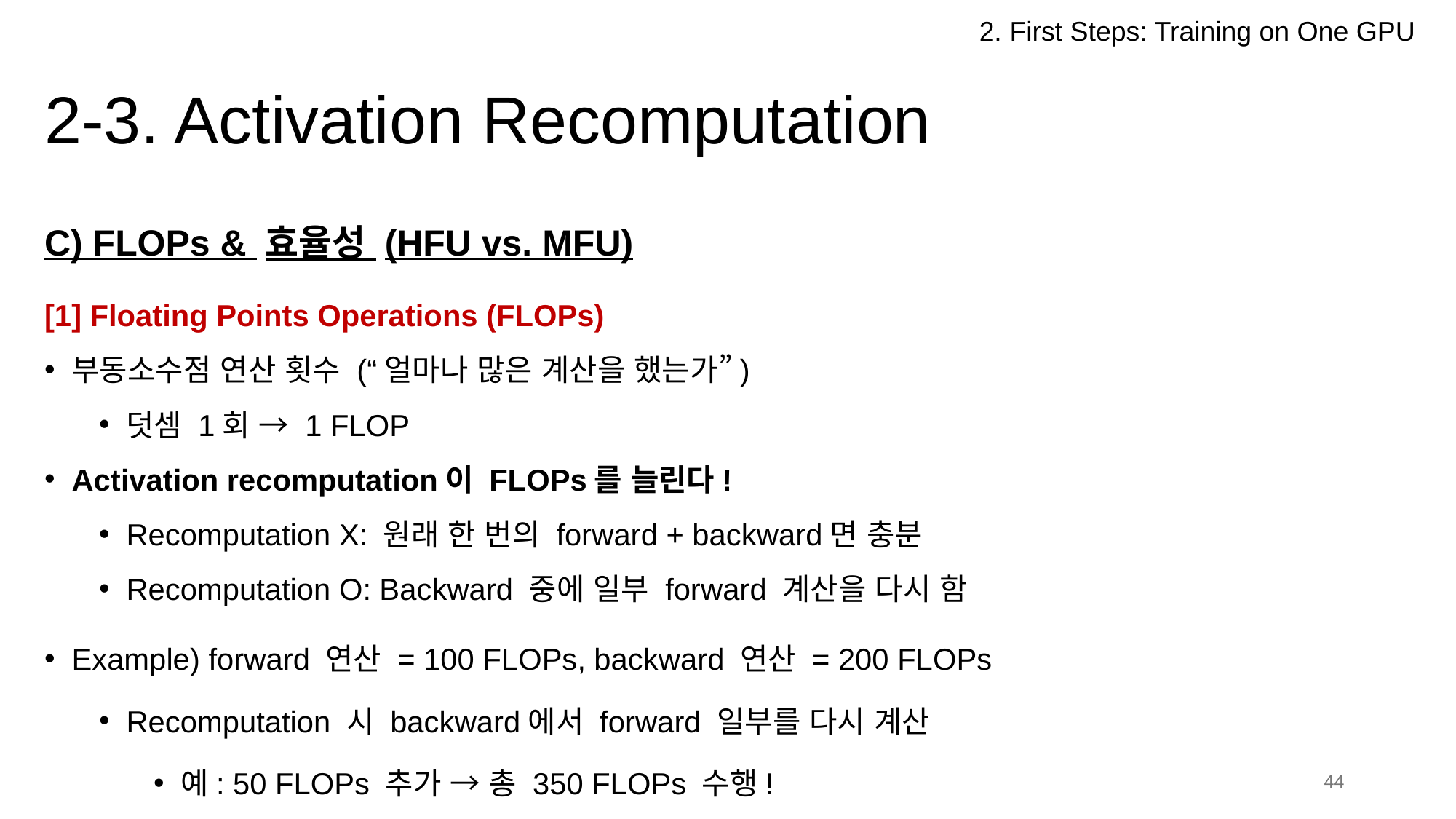

2. First Steps: Training on One GPU
# 2-3. Activation Recomputation
C) FLOPs & 효율성 (HFU vs. MFU)
[1] Floating Points Operations (FLOPs)
부동소수점 연산 횟수 (“얼마나 많은 계산을 했는가”)
덧셈 1회 → 1 FLOP
Activation recomputation이 FLOPs를 늘린다!
Recomputation X: 원래 한 번의 forward + backward면 충분
Recomputation O: Backward 중에 일부 forward 계산을 다시 함
Example) forward 연산 = 100 FLOPs, backward 연산 = 200 FLOPs
Recomputation 시 backward에서 forward 일부를 다시 계산
예: 50 FLOPs 추가 → 총 350 FLOPs 수행!
44